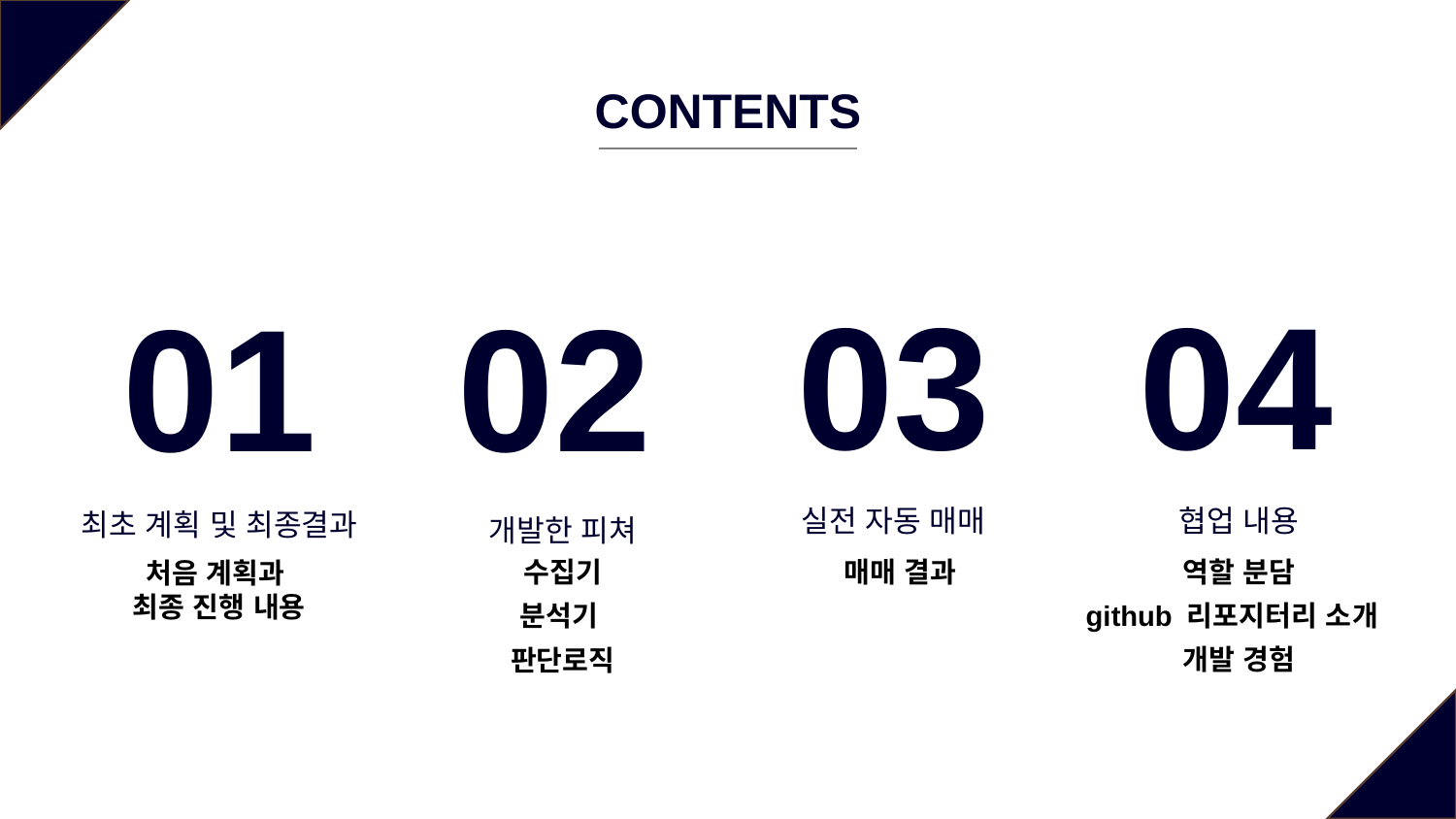

CONTENTS
03
04
02
01
개발한 피쳐
실전 자동 매매
매매 결과
협업 내용
역할 분담
github 리포지터리 소개
개발 경험
최초 계획 및 최종결과
수집기
처음 계획과
최종 진행 내용
분석기
판단로직